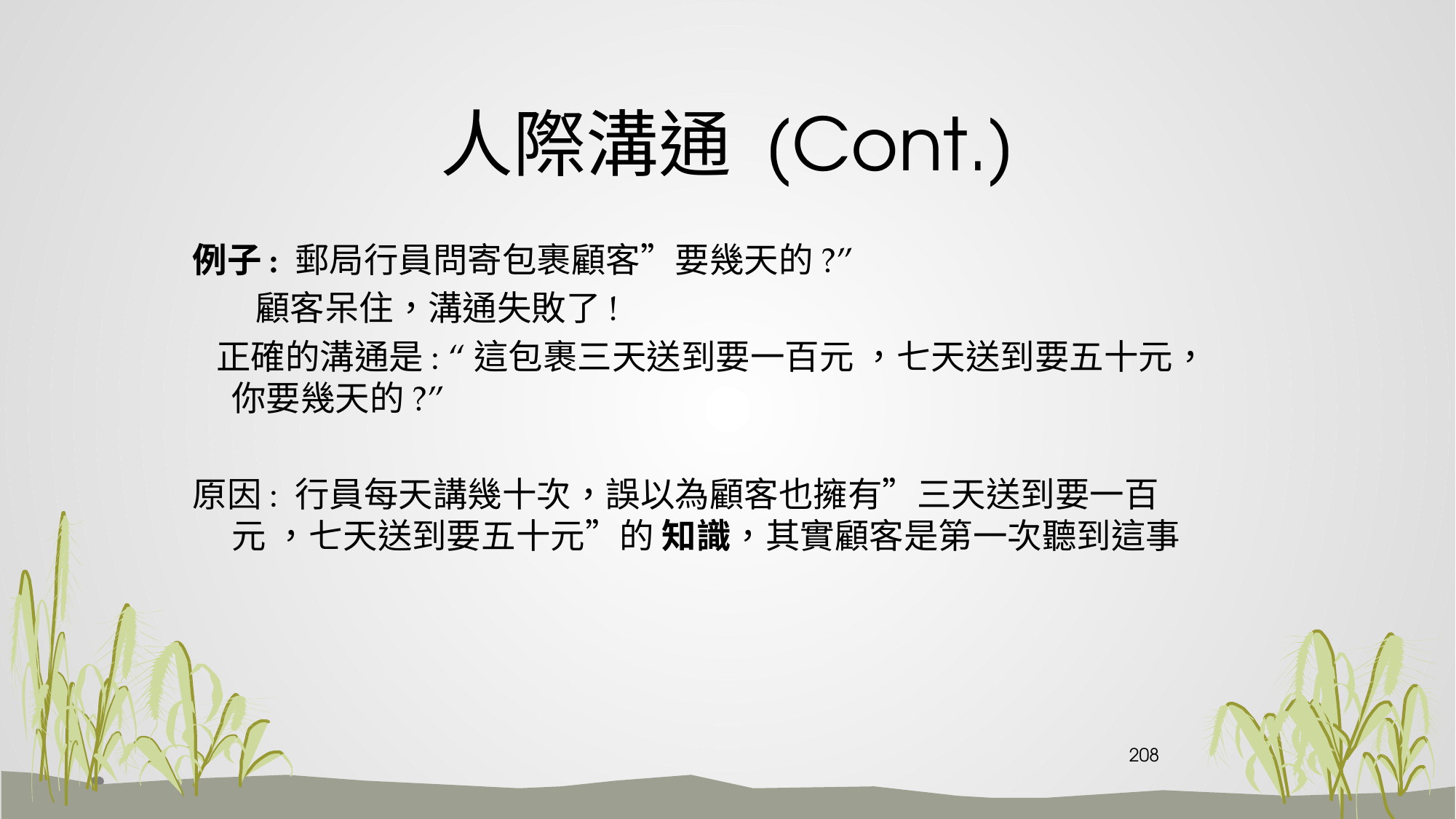

# 人際溝通 (Cont.)
例子: 郵局行員問寄包裹顧客”要幾天的?”
       顧客呆住，溝通失敗了!
  正確的溝通是: “這包裹三天送到要一百元 ，七天送到要五十元，你要幾天的?”

原因: 行員每天講幾十次，誤以為顧客也擁有”三天送到要一百元 ，七天送到要五十元”的 知識，其實顧客是第一次聽到這事

208